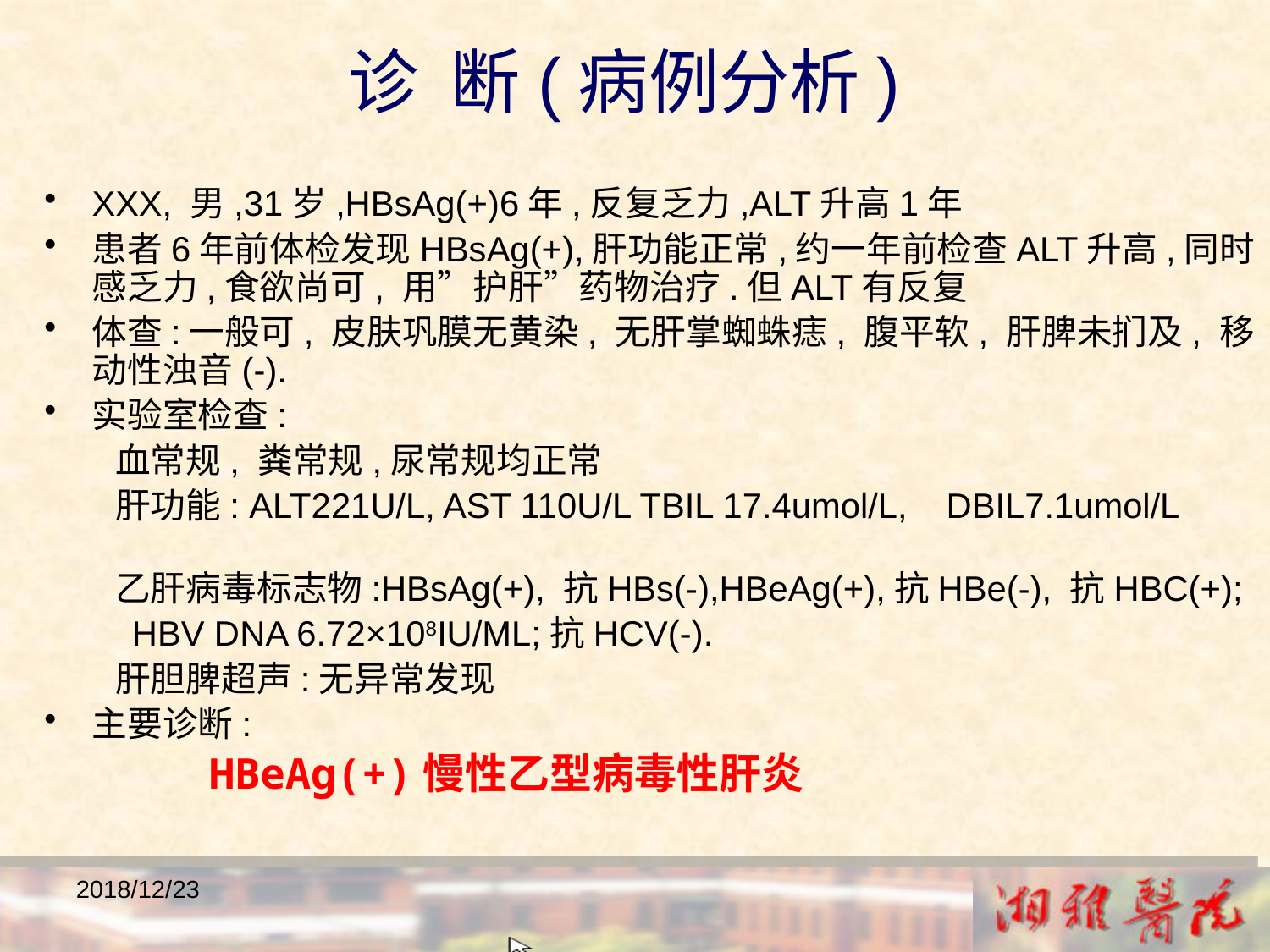

诊  断(病例分析)
XXX, 男,31岁,HBsAg(+)6年,反复乏力,ALT升高1年
患者6年前体检发现HBsAg(+),肝功能正常,约一年前检查ALT升高,同时感乏力,食欲尚可, 用”护肝”药物治疗.但ALT有反复
体查:一般可, 皮肤巩膜无黄染, 无肝掌蜘蛛痣, 腹平软, 肝脾未扪及, 移动性浊音(-).
实验室检查:
        血常规, 粪常规,尿常规均正常
        肝功能: ALT221U/L, AST 110U/L TBIL 17.4umol/L,    DBIL7.1umol/L
        乙肝病毒标志物:HBsAg(+), 抗HBs(-),HBeAg(+),抗HBe(-), 抗HBC(+);
         HBV DNA 6.72×108IU/ML;抗HCV(-).
        肝胆脾超声:无异常发现
主要诊断:
                 HBeAg(+)慢性乙型病毒性肝炎
2018/12/23